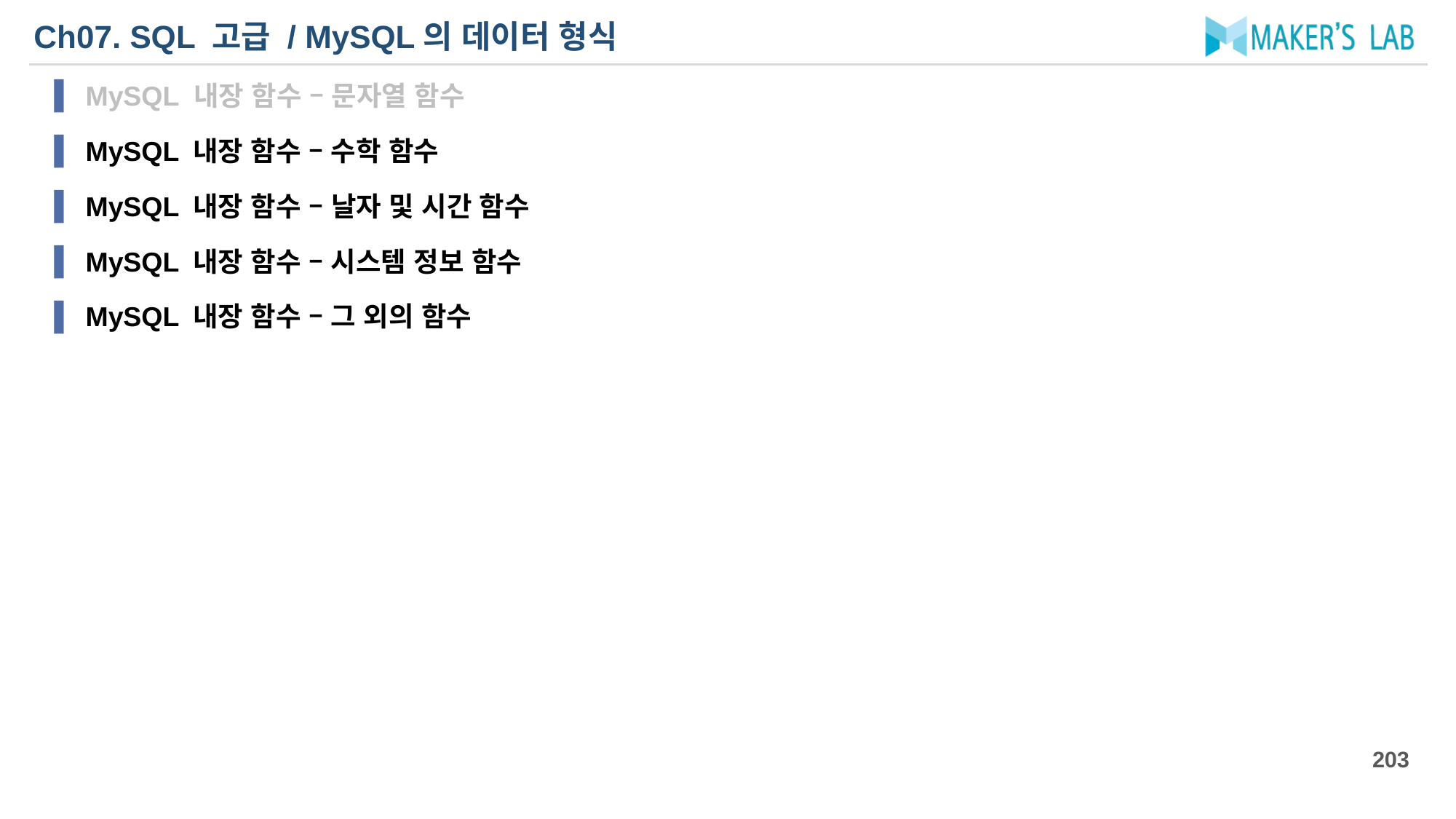

# Ch07. SQL 고급 / MySQL의 데이터 형식
MySQL 내장 함수 – 문자열 함수
MySQL 내장 함수 – 수학 함수
MySQL 내장 함수 – 날자 및 시간 함수
MySQL 내장 함수 – 시스템 정보 함수
MySQL 내장 함수 – 그 외의 함수

203